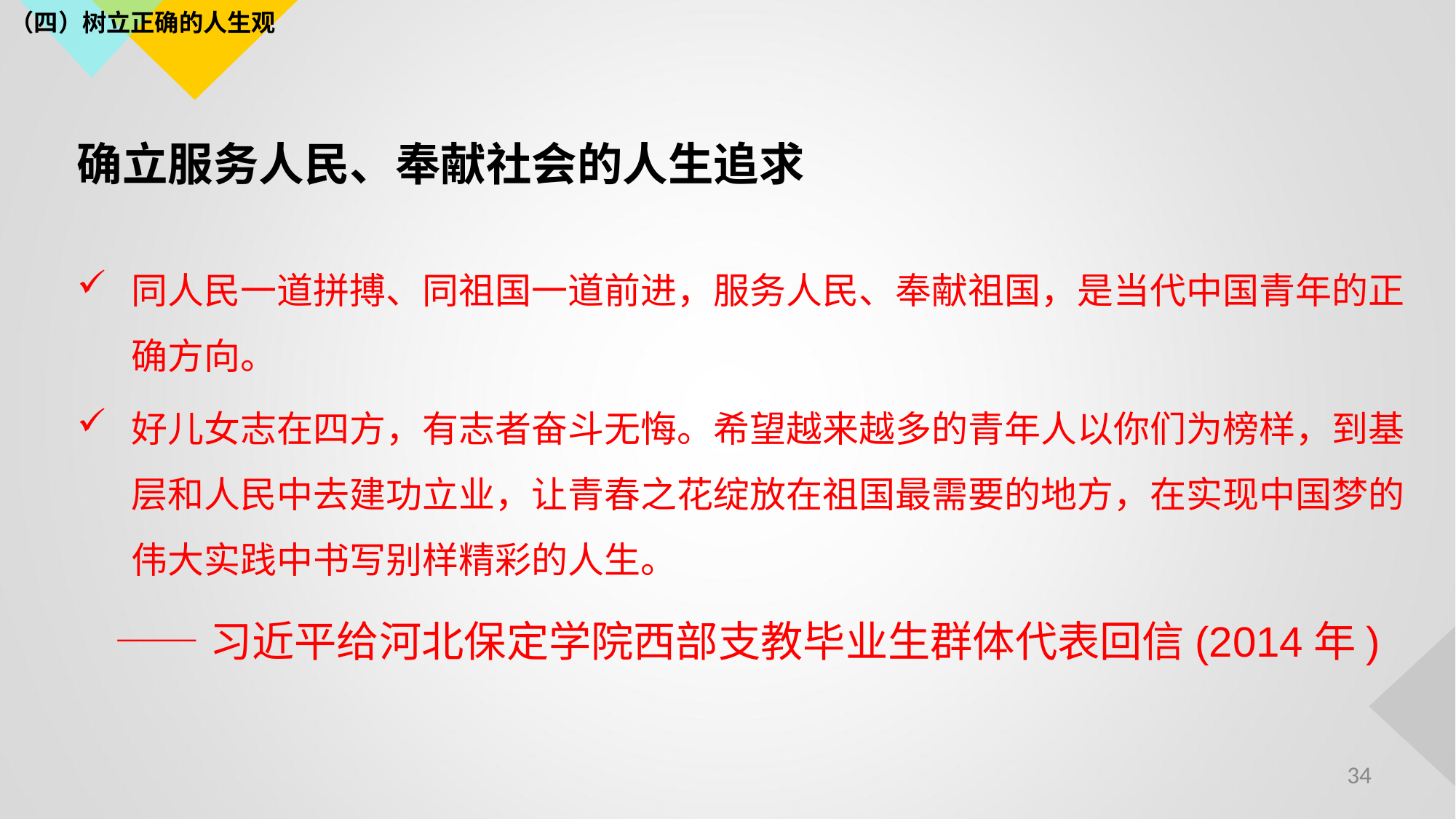

（四）树立正确的人生观
# 确立服务人民、奉献社会的人生追求
同人民一道拼搏、同祖国一道前进，服务人民、奉献祖国，是当代中国青年的正确方向。
好儿女志在四方，有志者奋斗无悔。希望越来越多的青年人以你们为榜样，到基层和人民中去建功立业，让青春之花绽放在祖国最需要的地方，在实现中国梦的伟大实践中书写别样精彩的人生。
    ——习近平给河北保定学院西部支教毕业生群体代表回信(2014年)
34